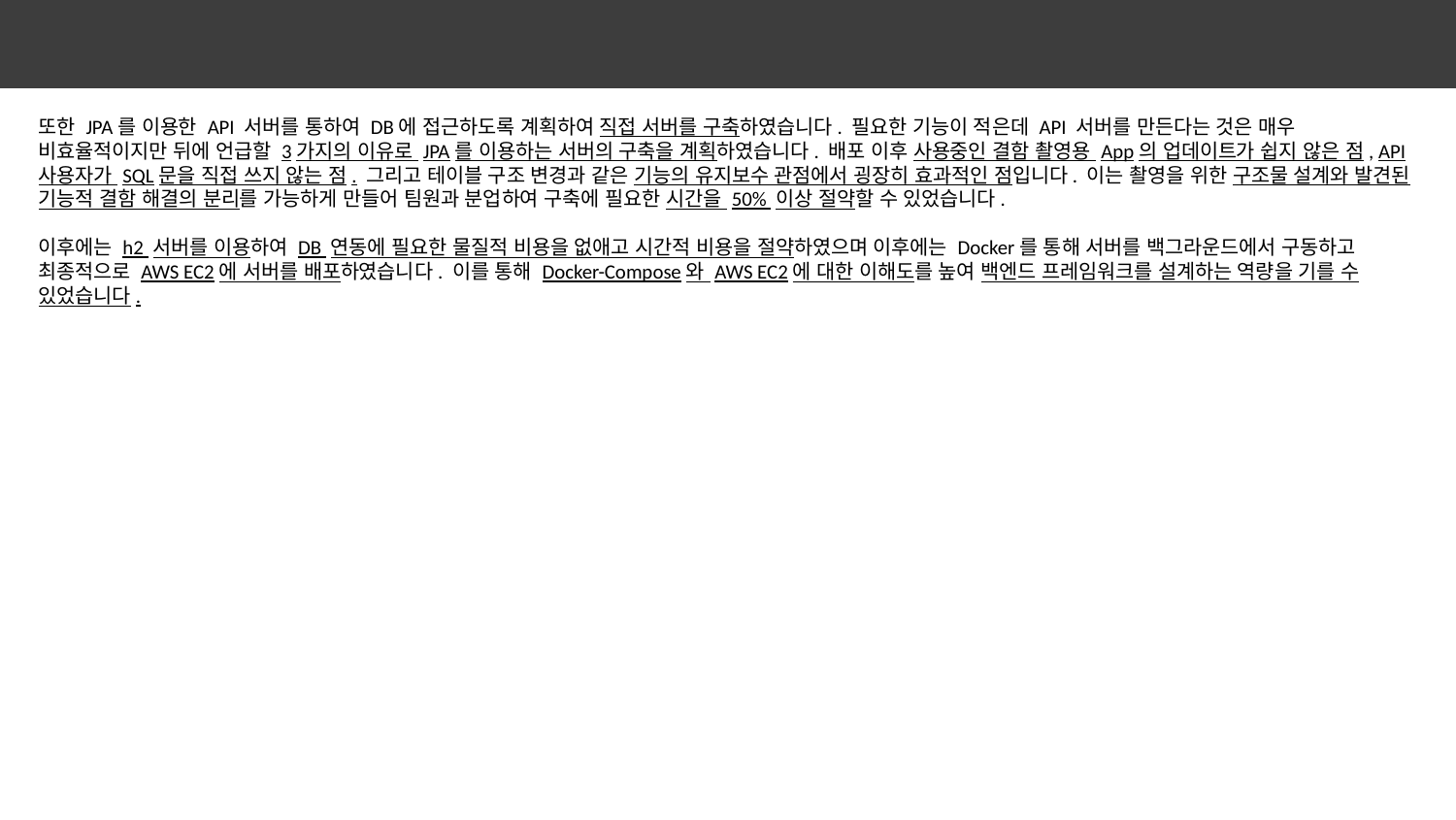

또한 JPA를 이용한 API 서버를 통하여 DB에 접근하도록 계획하여 직접 서버를 구축하였습니다. 필요한 기능이 적은데 API 서버를 만든다는 것은 매우 비효율적이지만 뒤에 언급할 3가지의 이유로 JPA를 이용하는 서버의 구축을 계획하였습니다. 배포 이후 사용중인 결함 촬영용 App의 업데이트가 쉽지 않은 점, API 사용자가 SQL문을 직접 쓰지 않는 점. 그리고 테이블 구조 변경과 같은 기능의 유지보수 관점에서 굉장히 효과적인 점입니다. 이는 촬영을 위한 구조물 설계와 발견된 기능적 결함 해결의 분리를 가능하게 만들어 팀원과 분업하여 구축에 필요한 시간을 50% 이상 절약할 수 있었습니다.
이후에는 h2 서버를 이용하여 DB 연동에 필요한 물질적 비용을 없애고 시간적 비용을 절약하였으며 이후에는 Docker를 통해 서버를 백그라운드에서 구동하고 최종적으로 AWS EC2에 서버를 배포하였습니다. 이를 통해 Docker-Compose와 AWS EC2에 대한 이해도를 높여 백엔드 프레임워크를 설계하는 역량을 기를 수 있었습니다.